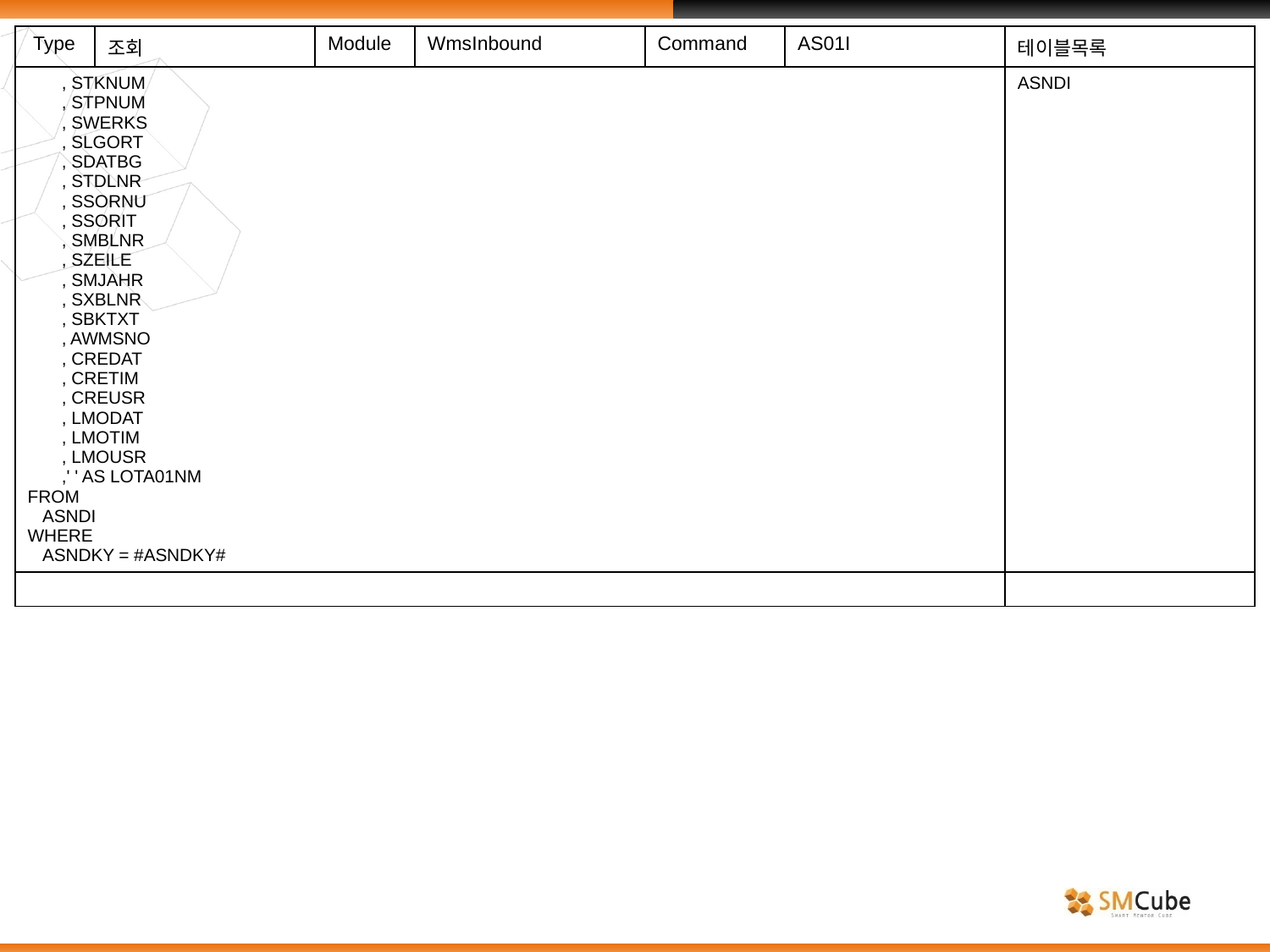

| Type | 조회 | Module | WmsInbound | Command | AS01I | 테이블목록 |
| --- | --- | --- | --- | --- | --- | --- |
| , STKNUM , STPNUM , SWERKS , SLGORT , SDATBG , STDLNR , SSORNU , SSORIT , SMBLNR , SZEILE , SMJAHR , SXBLNR , SBKTXT , AWMSNO , CREDAT , CRETIM , CREUSR , LMODAT , LMOTIM , LMOUSR ,' ' AS LOTA01NM FROM ASNDI WHERE ASNDKY = #ASNDKY# |  |  |  |  |  | ASNDI |
|  |  |  |  |  |  |  |